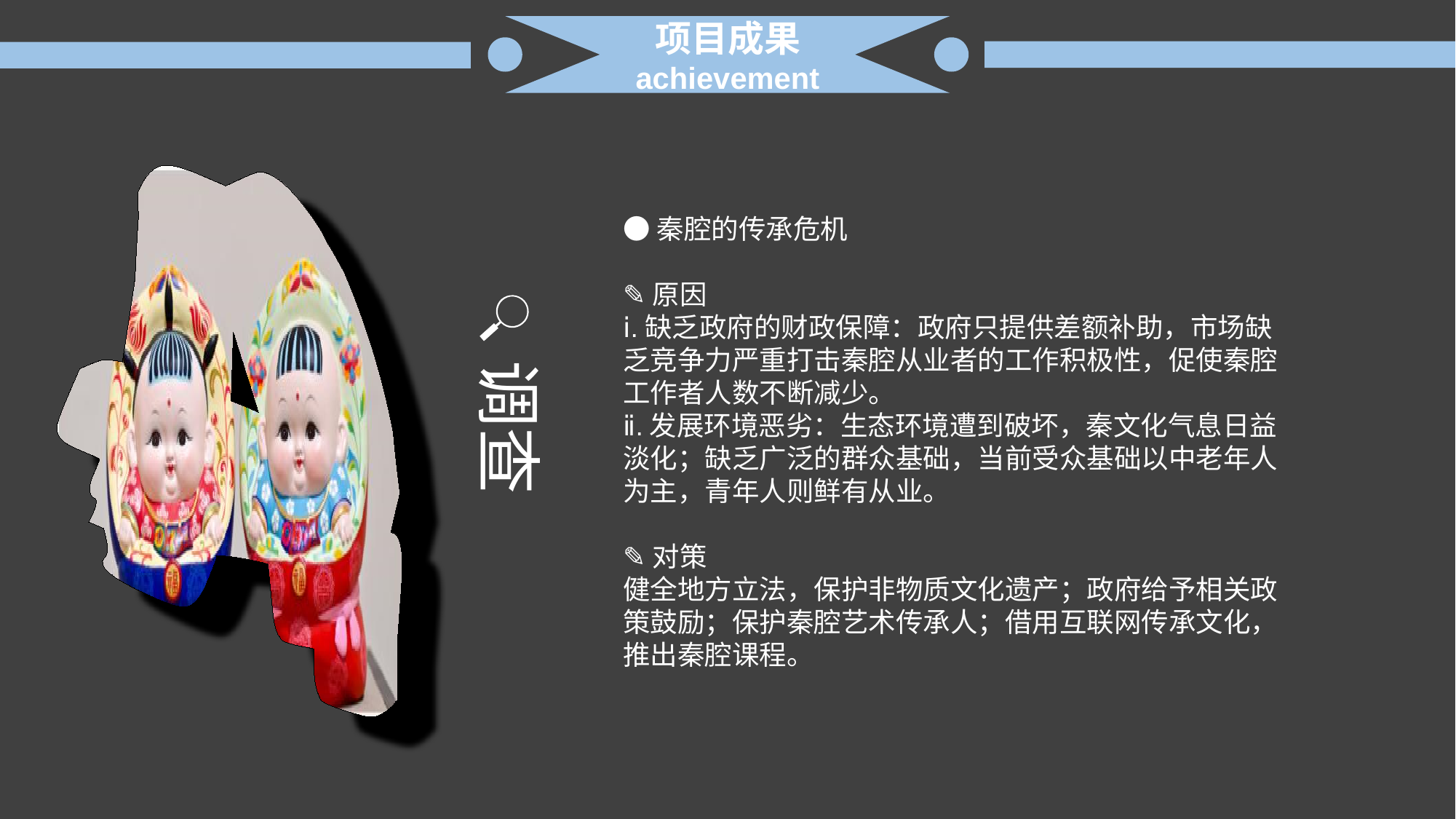

项目成果
achievement

●秦腔的传承危机

✎原因
ⅰ.缺乏政府的财政保障：政府只提供差额补助，市场缺乏竞争力严重打击秦腔从业者的工作积极性，促使秦腔工作者人数不断减少。
ⅱ.发展环境恶劣：生态环境遭到破坏，秦文化气息日益淡化；缺乏广泛的群众基础，当前受众基础以中老年人为主，青年人则鲜有从业。

✎对策
健全地方立法，保护非物质文化遗产；政府给予相关政策鼓励；保护秦腔艺术传承人；借用互联网传承文化，推出秦腔课程。

调查